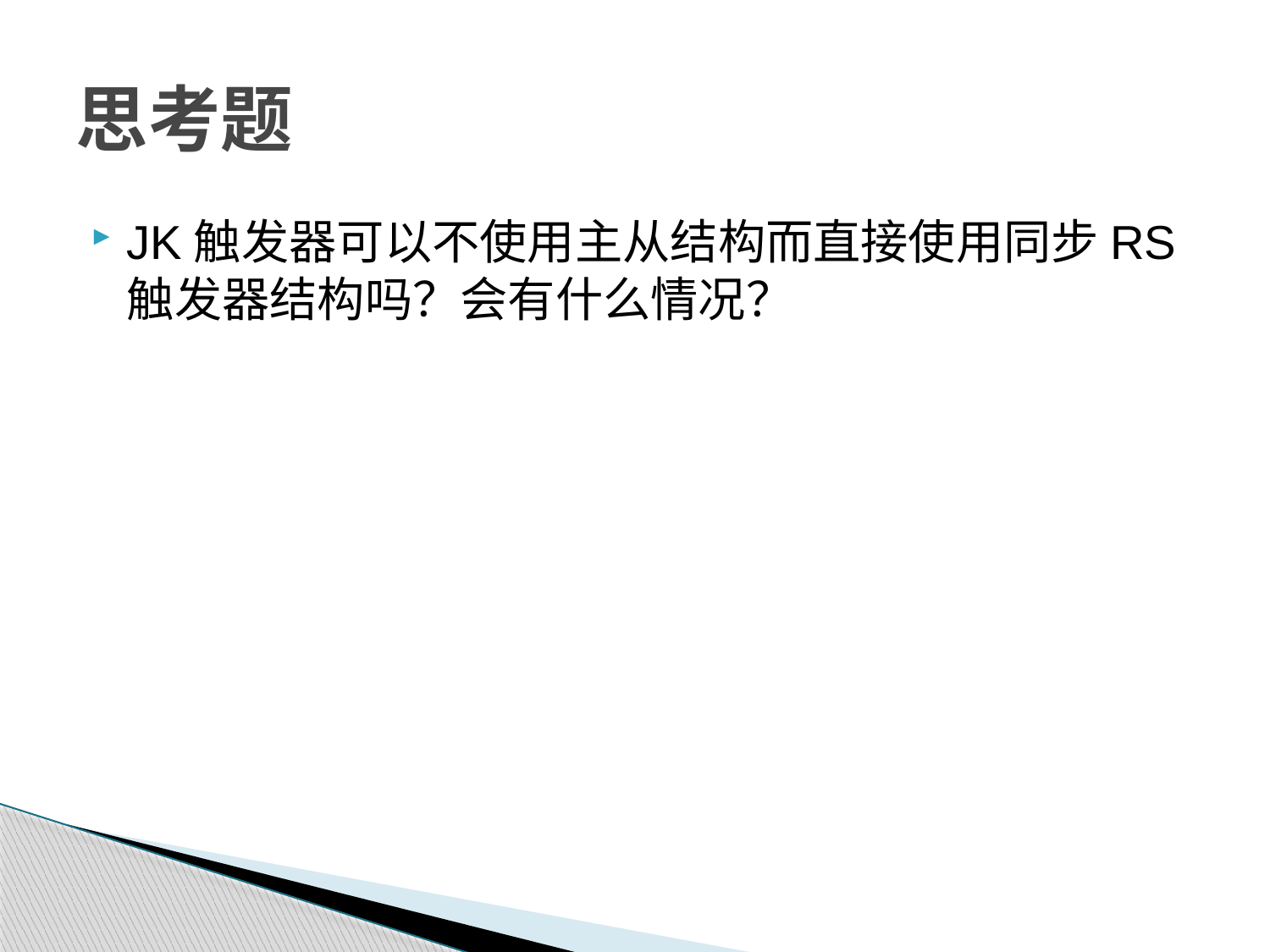

# 思考题
JK触发器可以不使用主从结构而直接使用同步RS触发器结构吗？会有什么情况？